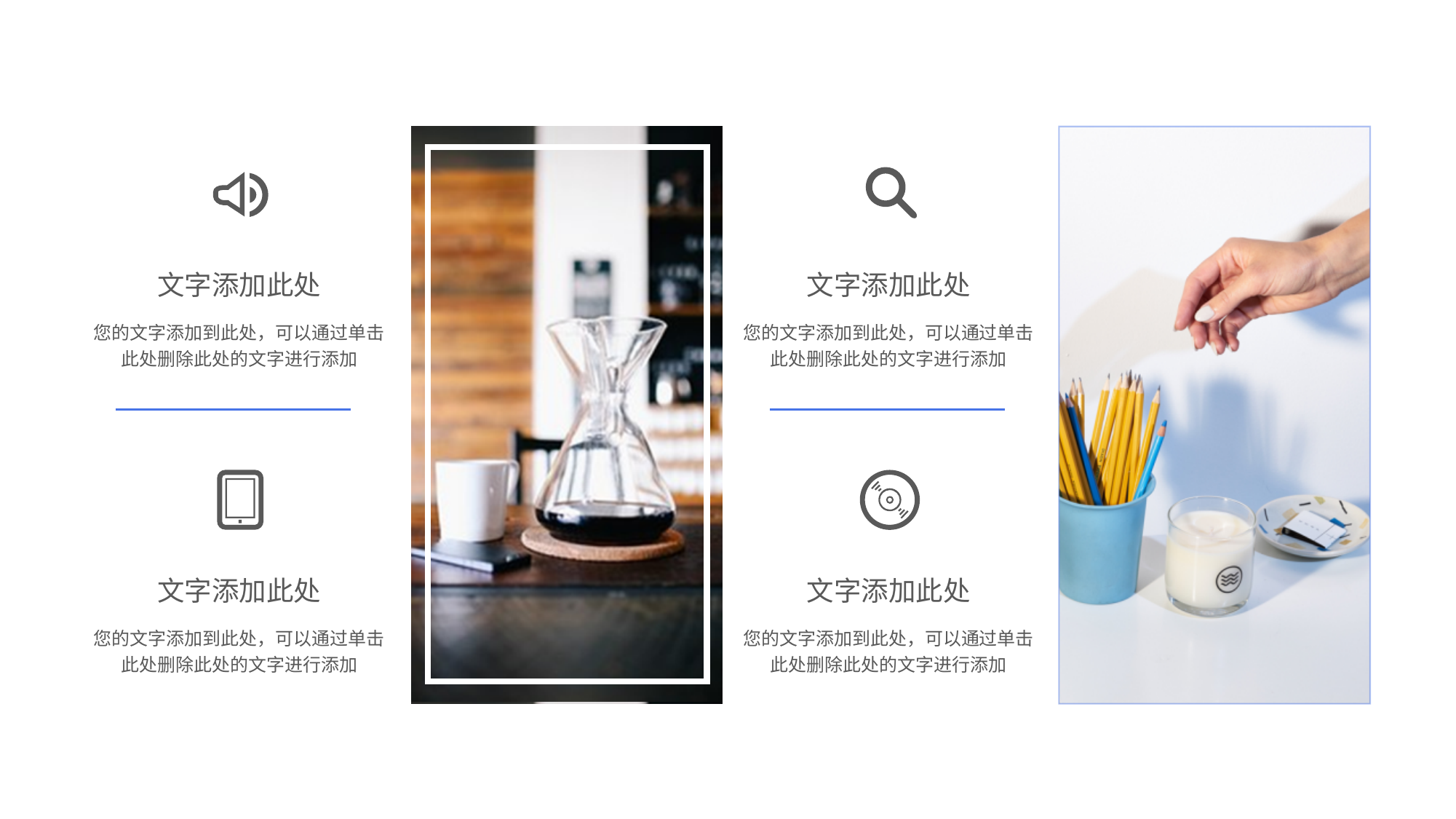

文字添加此处
文字添加此处
您的文字添加到此处，可以通过单击此处删除此处的文字进行添加
您的文字添加到此处，可以通过单击此处删除此处的文字进行添加

文字添加此处
文字添加此处
您的文字添加到此处，可以通过单击此处删除此处的文字进行添加
您的文字添加到此处，可以通过单击此处删除此处的文字进行添加